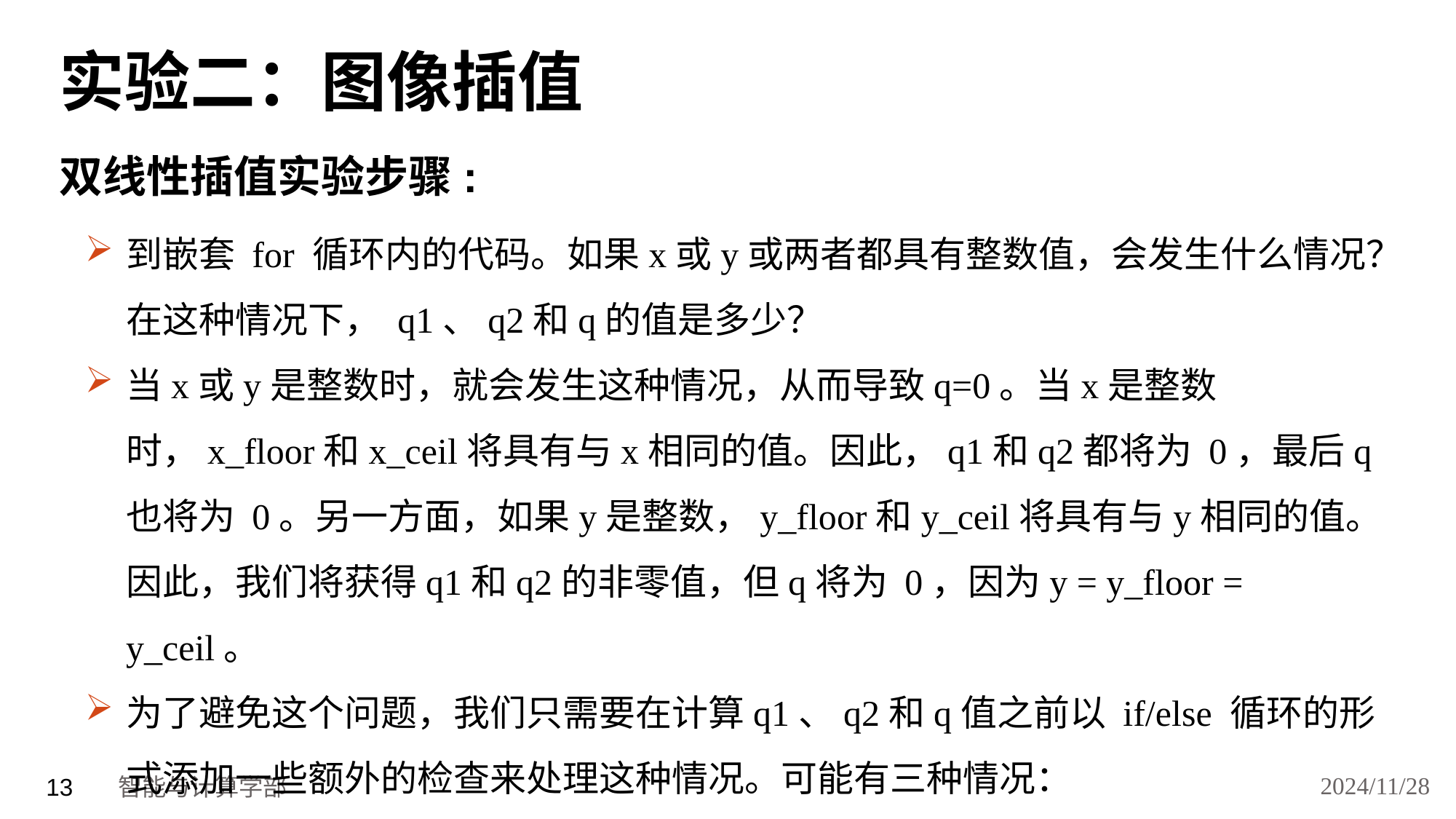

# 实验二：图像插值
双线性插值实验步骤:
到嵌套 for 循环内的代码。如果x或y或两者都具有整数值，会发生什么情况？在这种情况下， q1、q2和q的值是多少？
当x或y是整数时，就会发生这种情况，从而导致q=0。当x是整数时，x_floor和x_ceil将具有与x相同的值。因此，q1和q2都将为 0，最后q也将为 0。另一方面，如果y是整数，y_floor和y_ceil将具有与y相同的值。因此，我们将获得q1和q2的非零值，但q将为 0，因为y = y_floor = y_ceil。
为了避免这个问题，我们只需要在计算q1、q2和q值之前以 if/else 循环的形式添加一些额外的检查来处理这种情况。可能有三种情况：
2024/11/28
13
智能与计算学部